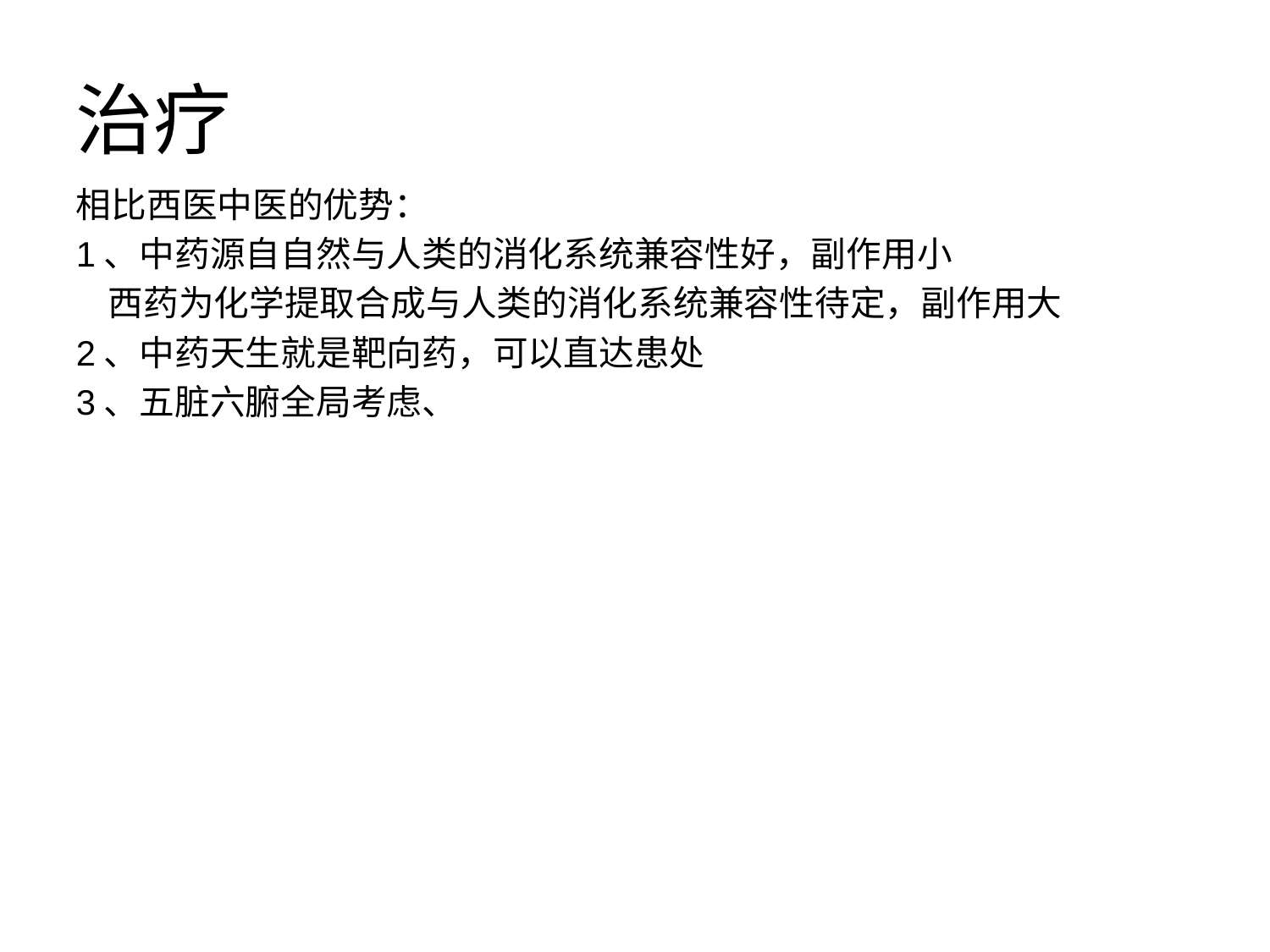

# 治疗
相比西医中医的优势：
1、中药源自自然与人类的消化系统兼容性好，副作用小
   西药为化学提取合成与人类的消化系统兼容性待定，副作用大
2、中药天生就是靶向药，可以直达患处
3、五脏六腑全局考虑、